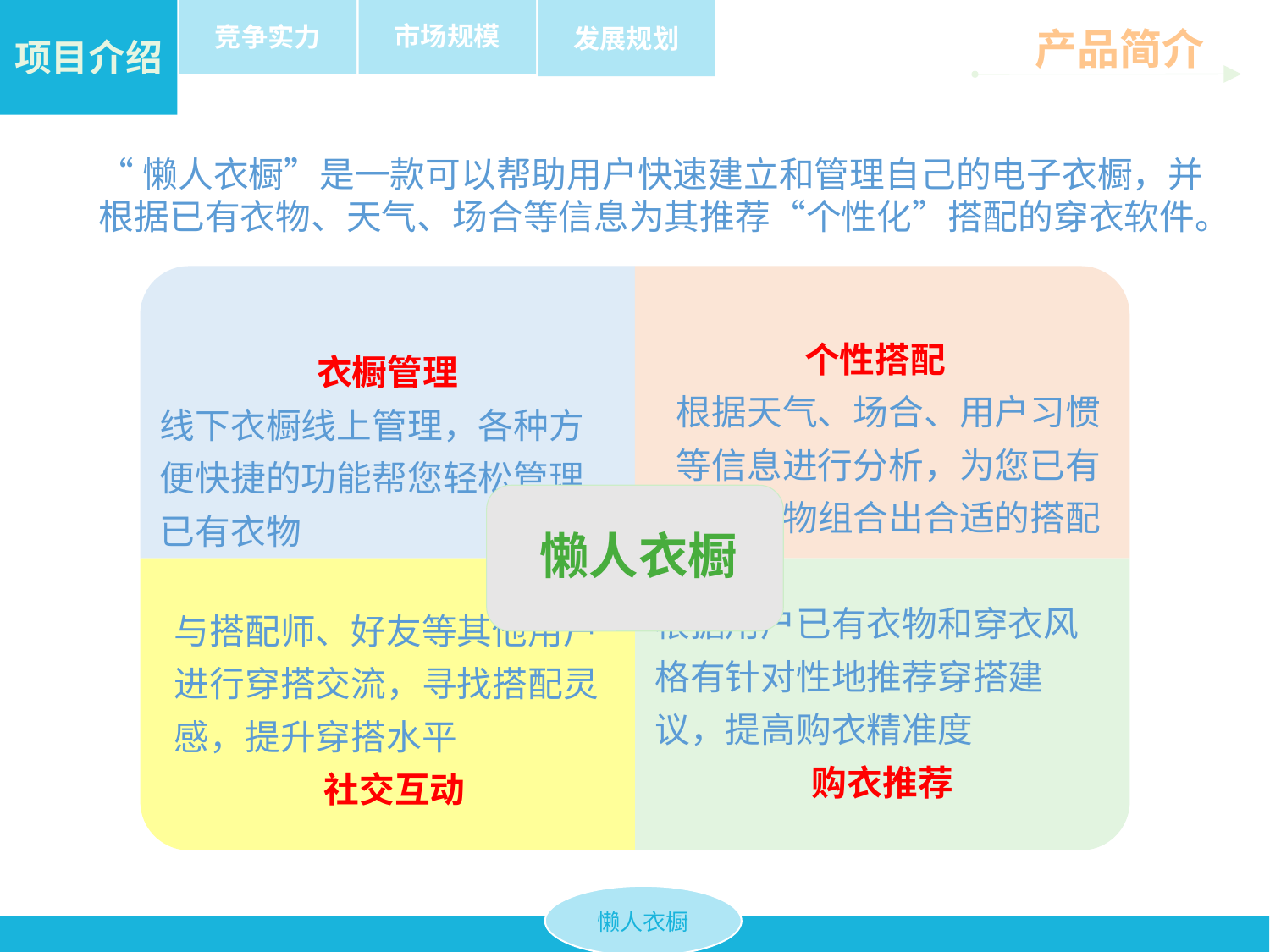

发展规划
市场规模
竞争实力
项目介绍
产品简介

“懒人衣橱”是一款可以帮助用户快速建立和管理自己的电子衣橱，并根据已有衣物、天气、场合等信息为其推荐“个性化”搭配的穿衣软件。

衣橱管理
线下衣橱线上管理，各种方便快捷的功能帮您轻松管理已有衣物

个性搭配
根据天气、场合、用户习惯等信息进行分析，为您已有衣物组合出合适的搭配
与搭配师、好友等其他用户进行穿搭交流，寻找搭配灵感，提升穿搭水平
社交互动
根据用户已有衣物和穿衣风格有针对性地推荐穿搭建议，提高购衣精准度
购衣推荐
懒人衣橱
懒人衣橱